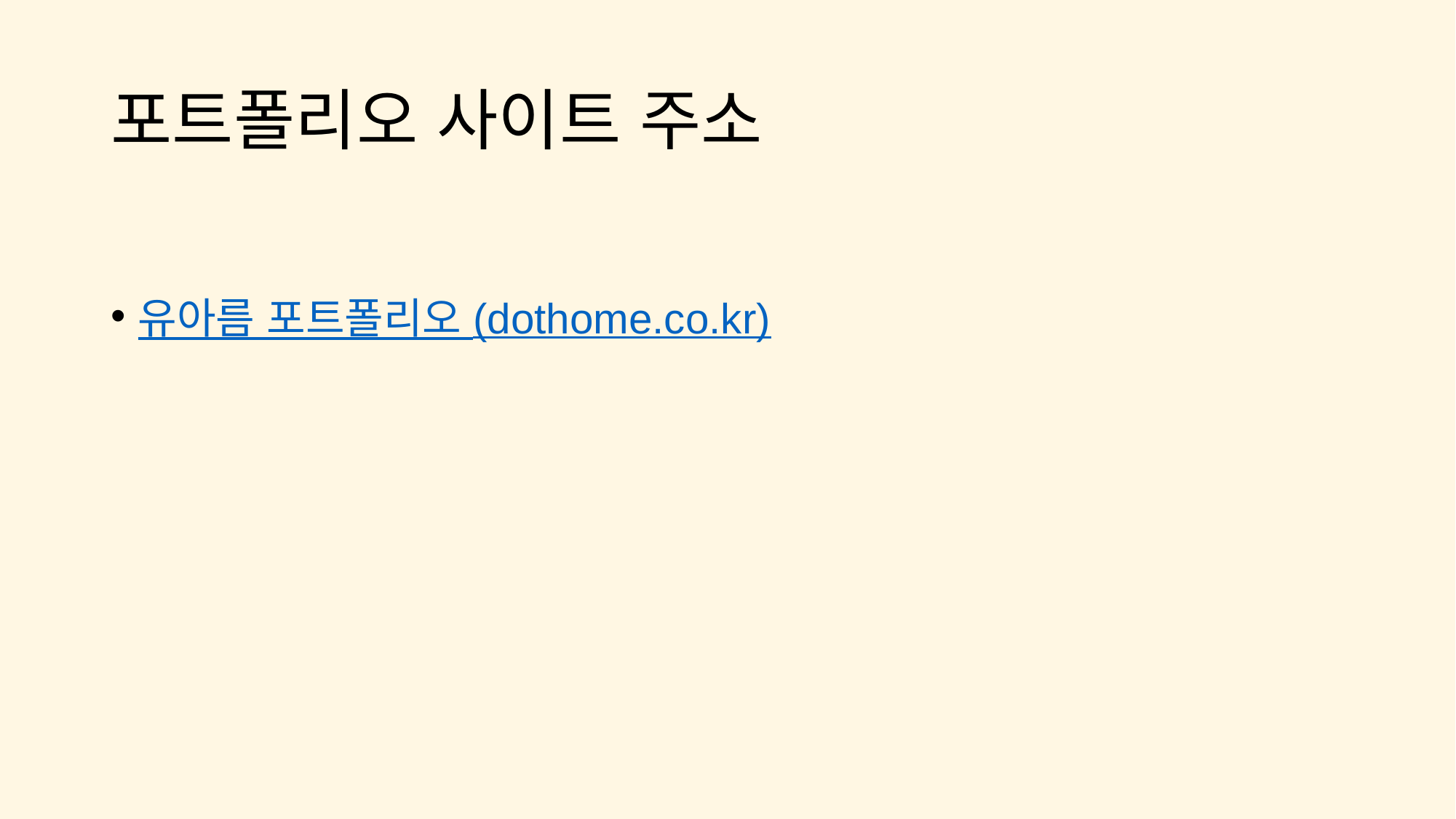

# 포트폴리오 사이트 주소
유아름 포트폴리오 (dothome.co.kr)